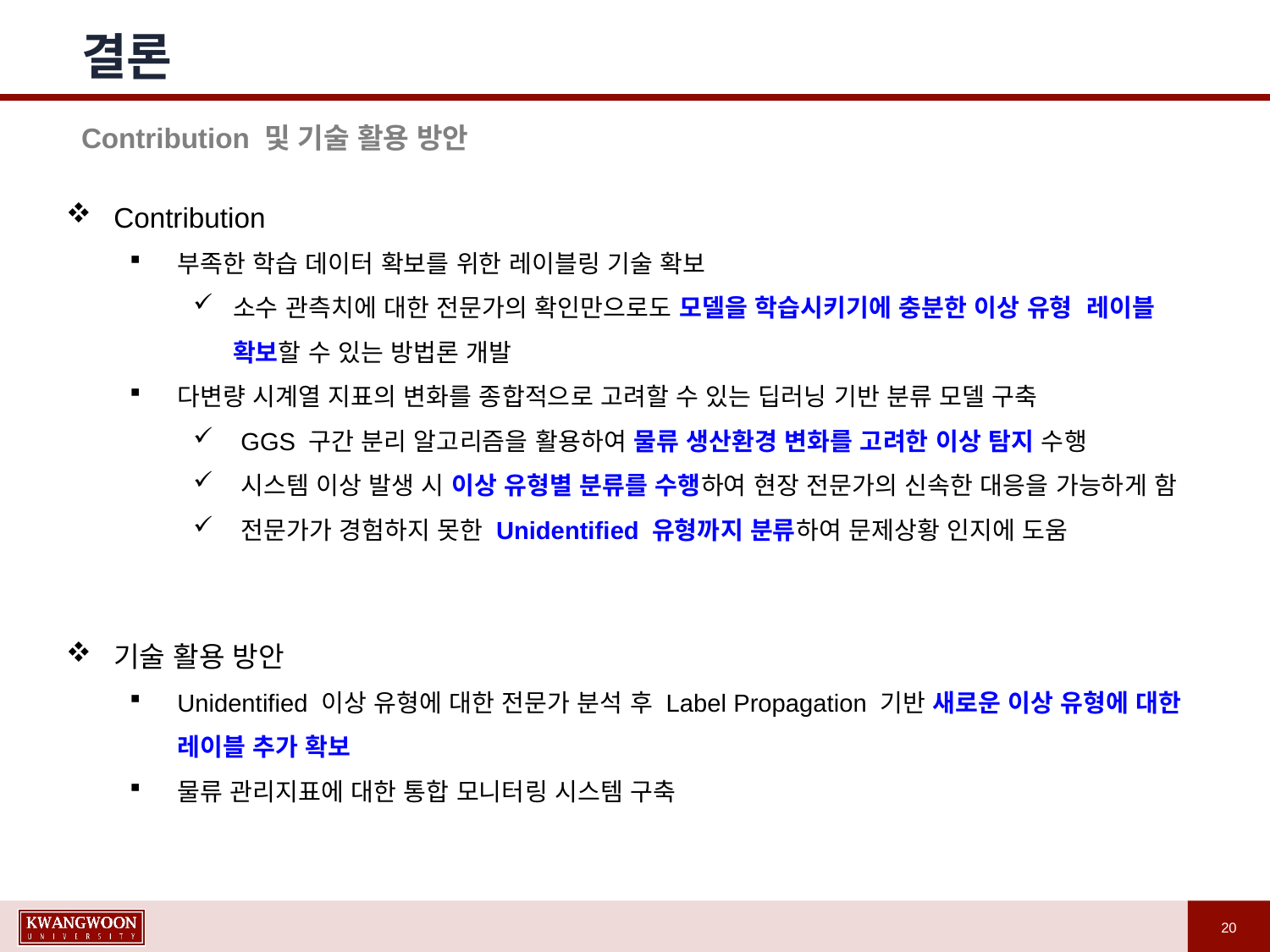

# 결론
Contribution 및 기술 활용 방안
Contribution
부족한 학습 데이터 확보를 위한 레이블링 기술 확보
소수 관측치에 대한 전문가의 확인만으로도 모델을 학습시키기에 충분한 이상 유형  레이블 확보할 수 있는 방법론 개발
다변량 시계열 지표의 변화를 종합적으로 고려할 수 있는 딥러닝 기반 분류 모델 구축
GGS 구간 분리 알고리즘을 활용하여 물류 생산환경 변화를 고려한 이상 탐지 수행
시스템 이상 발생 시 이상 유형별 분류를 수행하여 현장 전문가의 신속한 대응을 가능하게 함
전문가가 경험하지 못한 Unidentified 유형까지 분류하여 문제상황 인지에 도움
기술 활용 방안
Unidentified 이상 유형에 대한 전문가 분석 후 Label Propagation 기반 새로운 이상 유형에 대한 레이블 추가 확보
물류 관리지표에 대한 통합 모니터링 시스템 구축